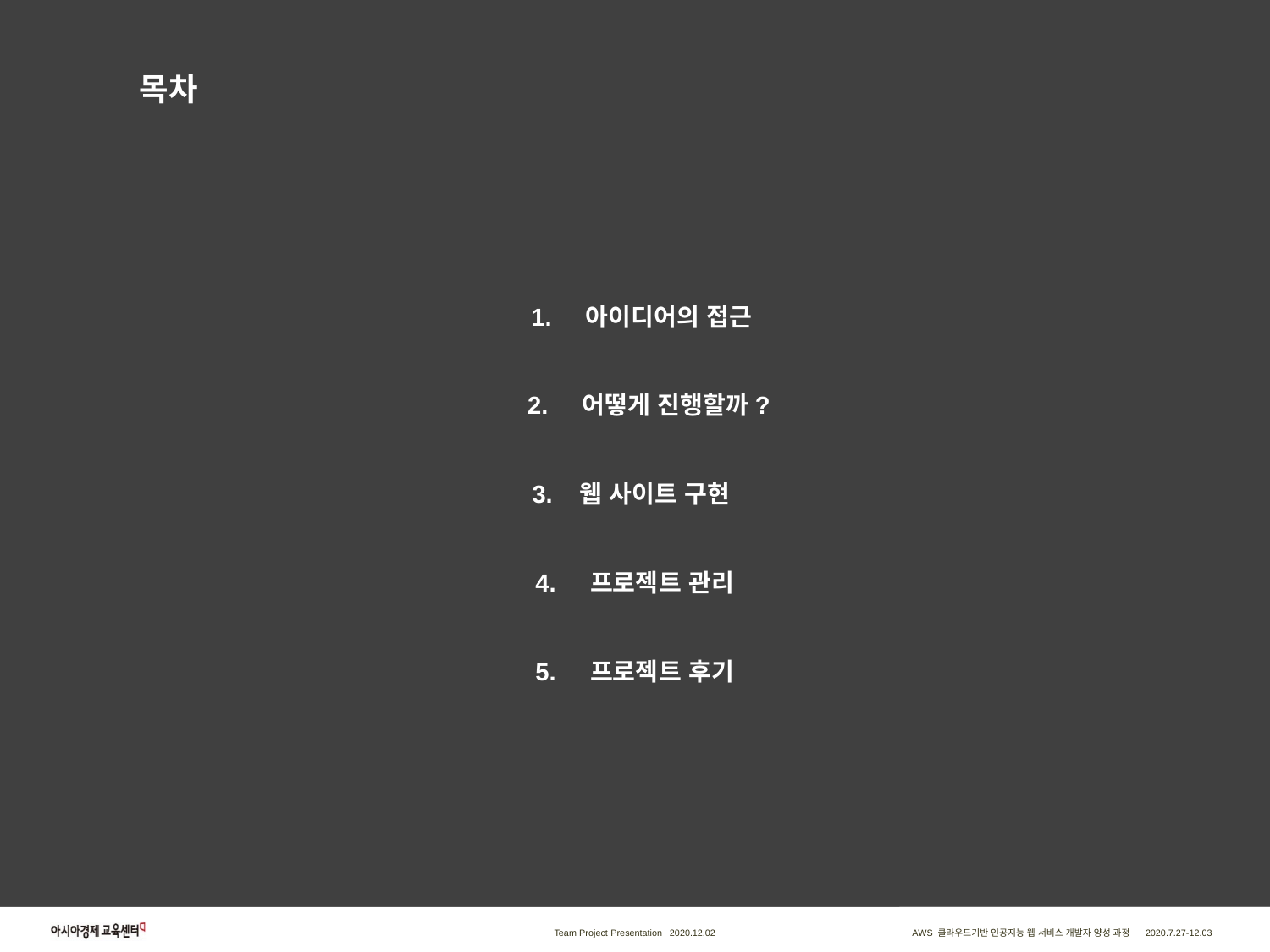

목차
  1.    아이디어의 접근
    2.    어떻게 진행할까?
3.   웹 사이트 구현
4.    프로젝트 관리
5.    프로젝트 후기